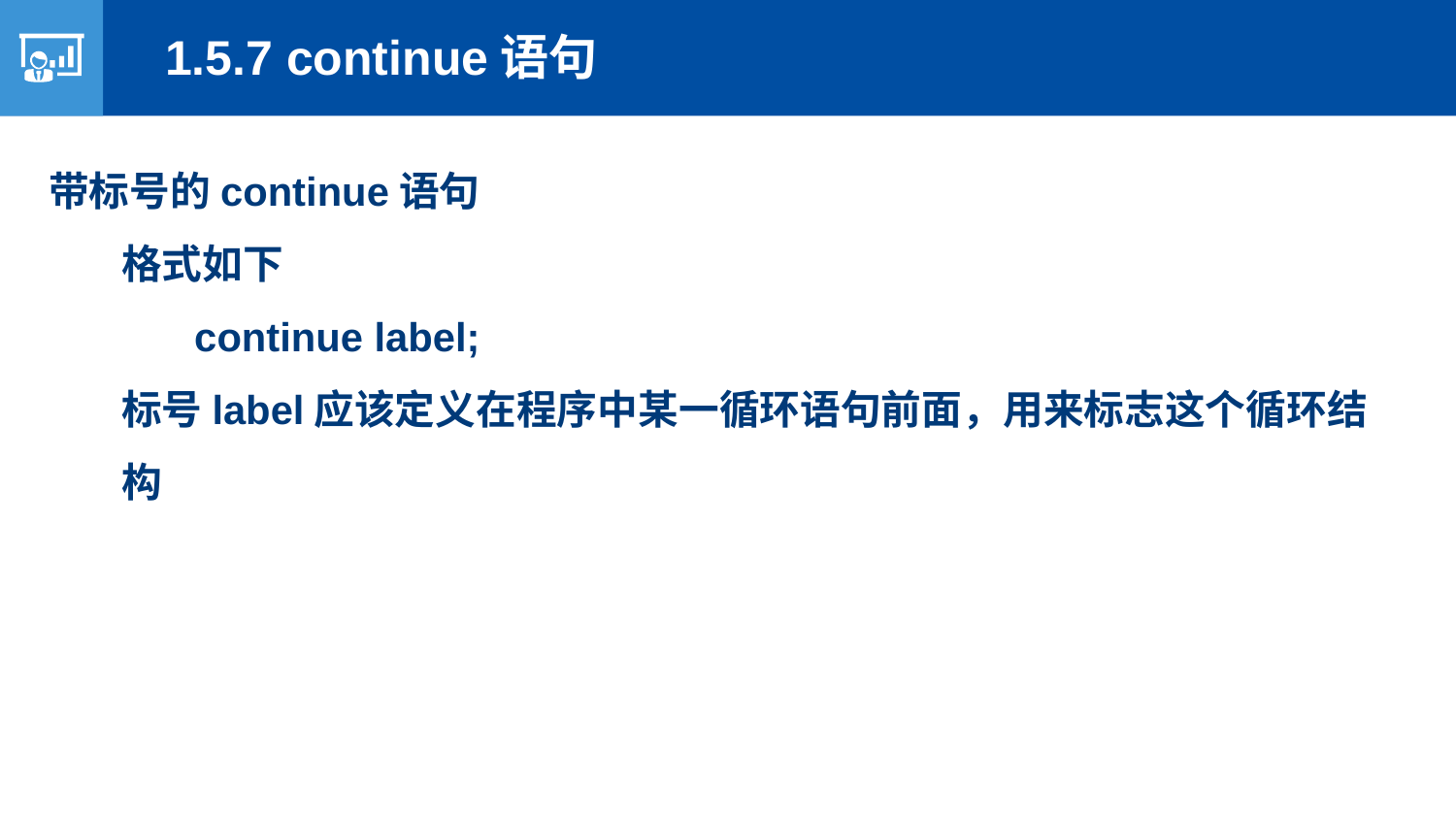

1.5.7 continue语句
带标号的continue语句
格式如下
continue label;
标号label应该定义在程序中某一循环语句前面，用来标志这个循环结构